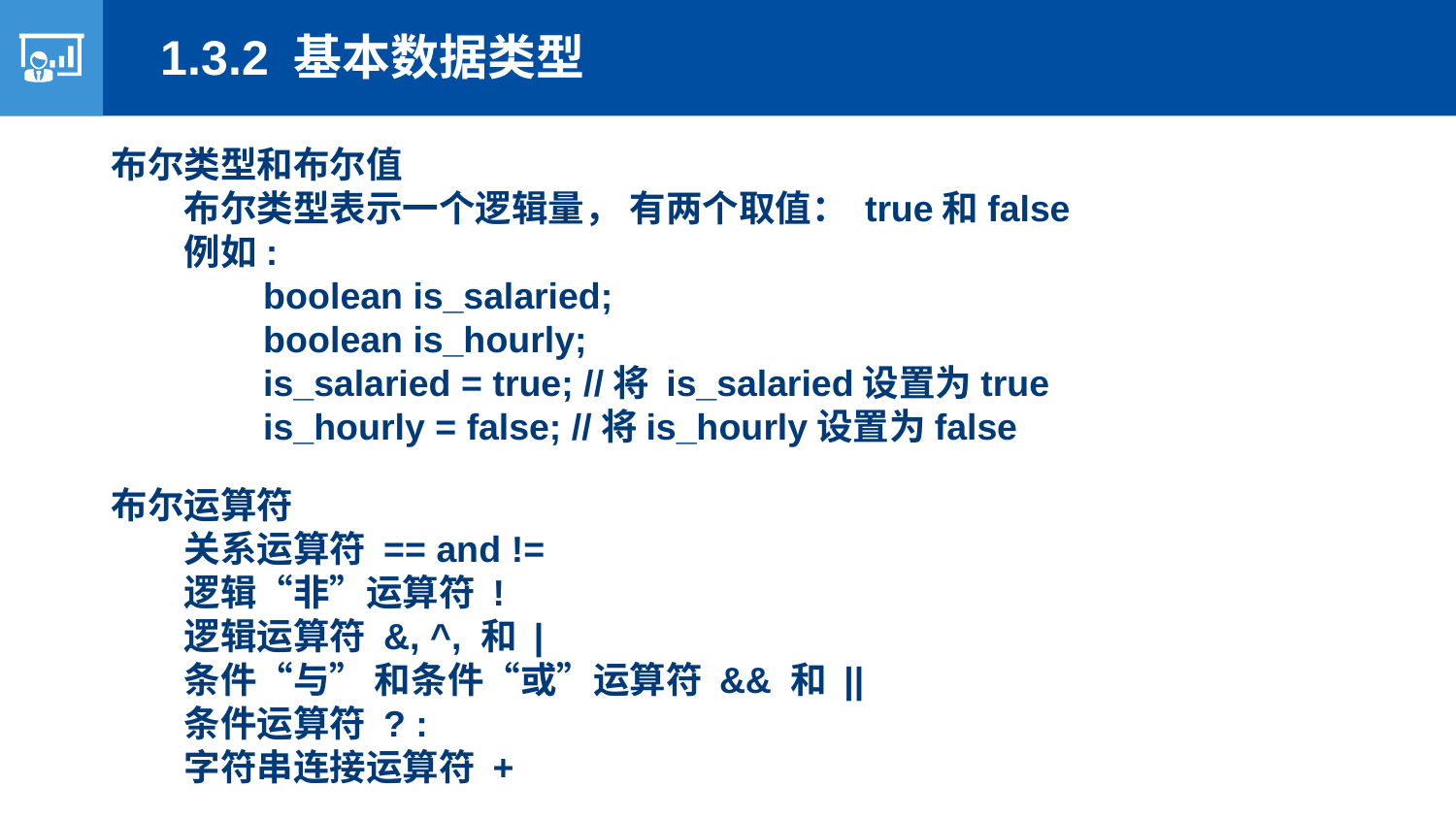

1.3.2 基本数据类型
布尔类型和布尔值
布尔类型表示一个逻辑量， 有两个取值： true和false
例如:
boolean is_salaried;
boolean is_hourly;
is_salaried = true; //将 is_salaried设置为true
is_hourly = false; //将is_hourly设置为false
布尔运算符
关系运算符 == and !=
逻辑“非”运算符 !
逻辑运算符 &, ^, 和 |
条件“与” 和条件“或”运算符 && 和 ||
条件运算符 ? :
字符串连接运算符 +